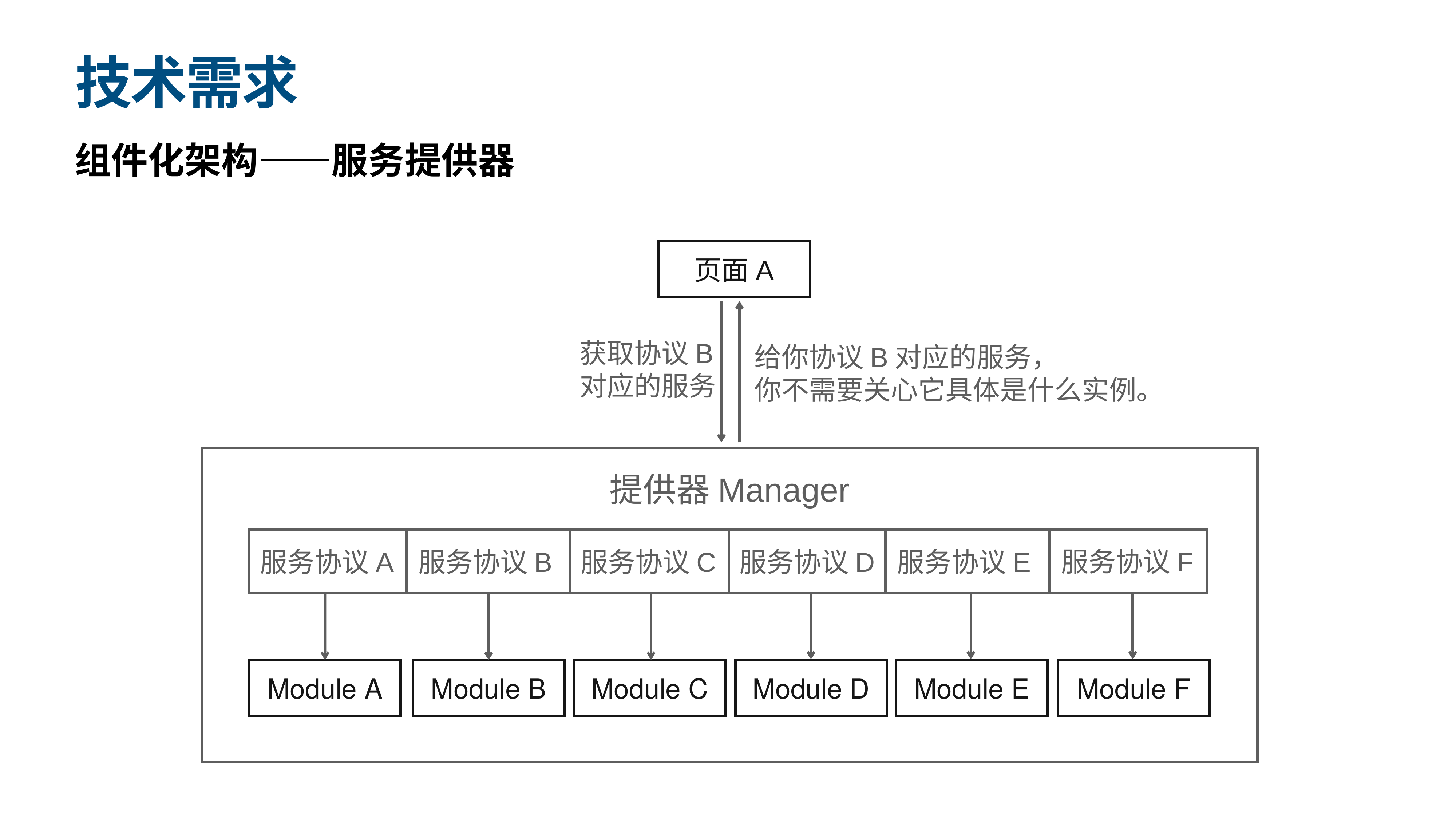

# 技术需求
组件化架构——服务提供器

页面A
获取协议B
对应的服务
给你协议B对应的服务，
你不需要关心它具体是什么实例。

提供器Manager

服务协议F
服务协议C
服务协议D
服务协议E
服务协议A
服务协议B

Module D

Module C

Module E

Module F

Module A

Module B